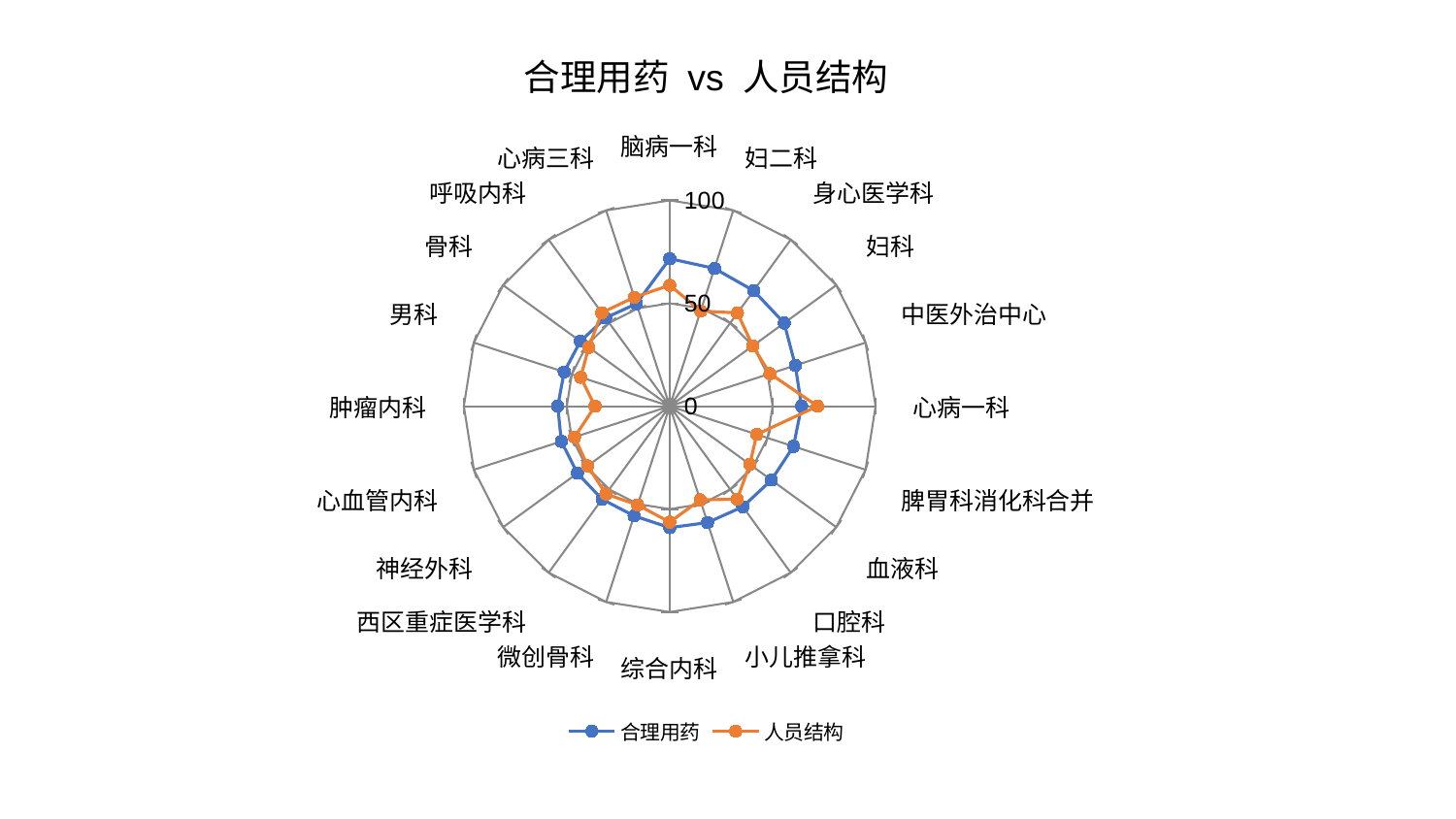

### Chart: 合理用药 vs 人员结构

| Category | 合理用药 | 人员结构 |
|---|---|---|
| 脑病一科 | 71.6639024736335 | 58.764408489392665 |
| 妇二科 | 70.38324519437349 | 48.6317958718716 |
| 身心医学科 | 69.38008997161117 | 55.99219094451291 |
| 妇科 | 68.75060201951351 | 49.8596696156142 |
| 中医外治中心 | 64.14823576367147 | 51.21972210083314 |
| 心病一科 | 64.057529021277 | 71.80102454058809 |
| 脾胃科消化科合并 | 63.24208763827139 | 44.47820321660123 |
| 血液科 | 61.06929683474816 | 48.1148734628084 |
| 口腔科 | 60.40592288955016 | 55.83873044004492 |
| 小儿推拿科 | 59.461087102179874 | 47.914058616778426 |
| 综合内科 | 59.04293675236413 | 56.36418673578585 |
| 微创骨科 | 56.03891830700941 | 50.48369977019529 |
| 西区重症医学科 | 55.88841929126623 | 52.75042558955694 |
| 神经外科 | 55.438058285373415 | 49.30066211293181 |
| 心血管内科 | 55.36502999607457 | 48.58946304580578 |
| 肿瘤内科 | 54.37712433625622 | 36.28570920602426 |
| 男科 | 53.91073856387467 | 45.46980317031557 |
| 骨科 | 53.653901402481225 | 48.632184495999816 |
| 呼吸内科 | 53.016575294289666 | 56.13814176735663 |
| 心病三科 | 52.38083549969297 | 55.658948244677575 |
51